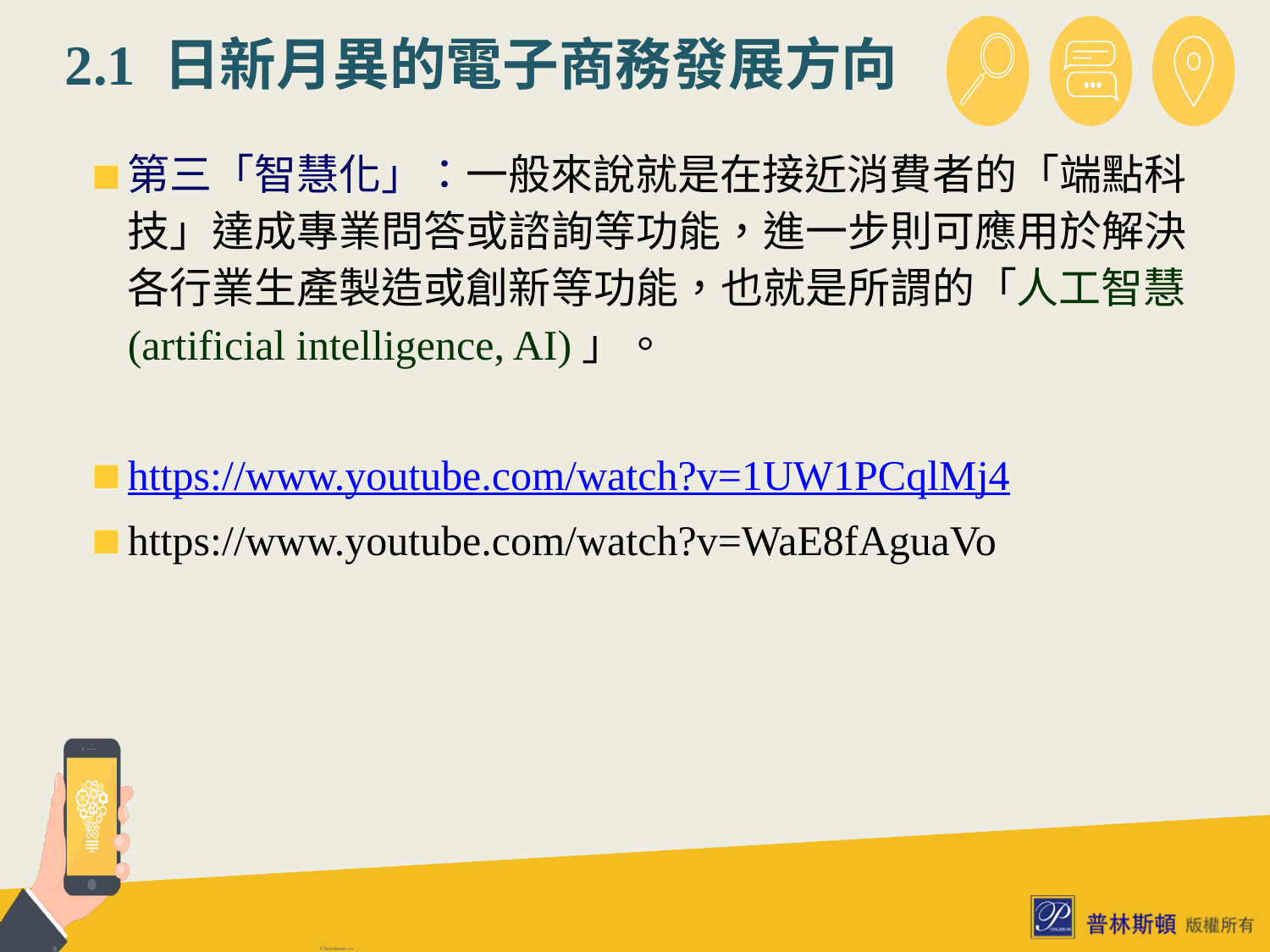

# 2.1 日新月異的電子商務發展方向
第三「智慧化」：一般來說就是在接近消費者的「端點科技」達成專業問答或諮詢等功能，進一步則可應用於解決各行業生產製造或創新等功能，也就是所謂的「人工智慧 (artificial intelligence, AI)」。

https://www.youtube.com/watch?v=1UW1PCqlMj4
https://www.youtube.com/watch?v=WaE8fAguaVo